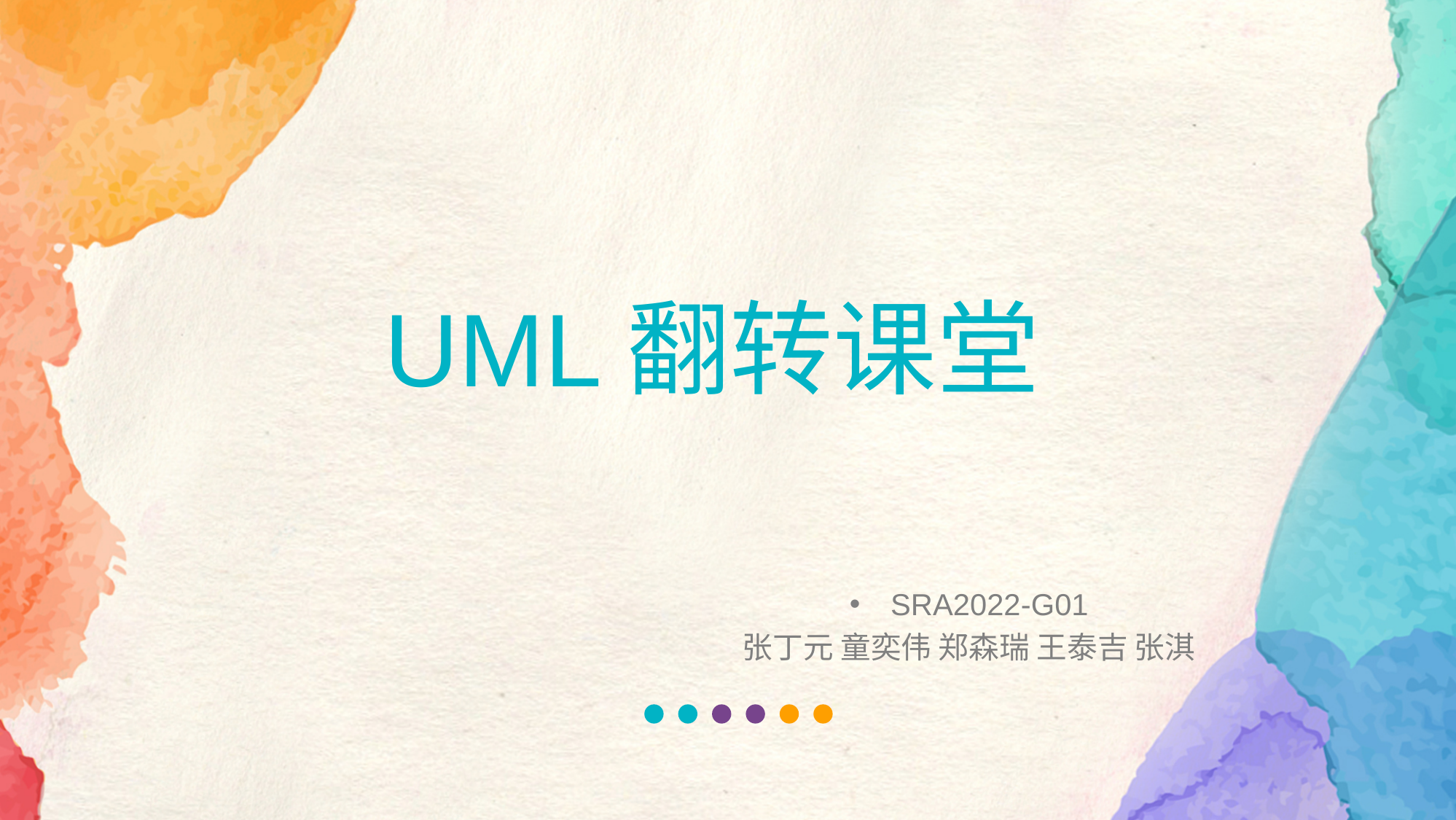

UML翻转课堂
SRA2022-G01
张丁元 童奕伟 郑森瑞 王泰吉 张淇